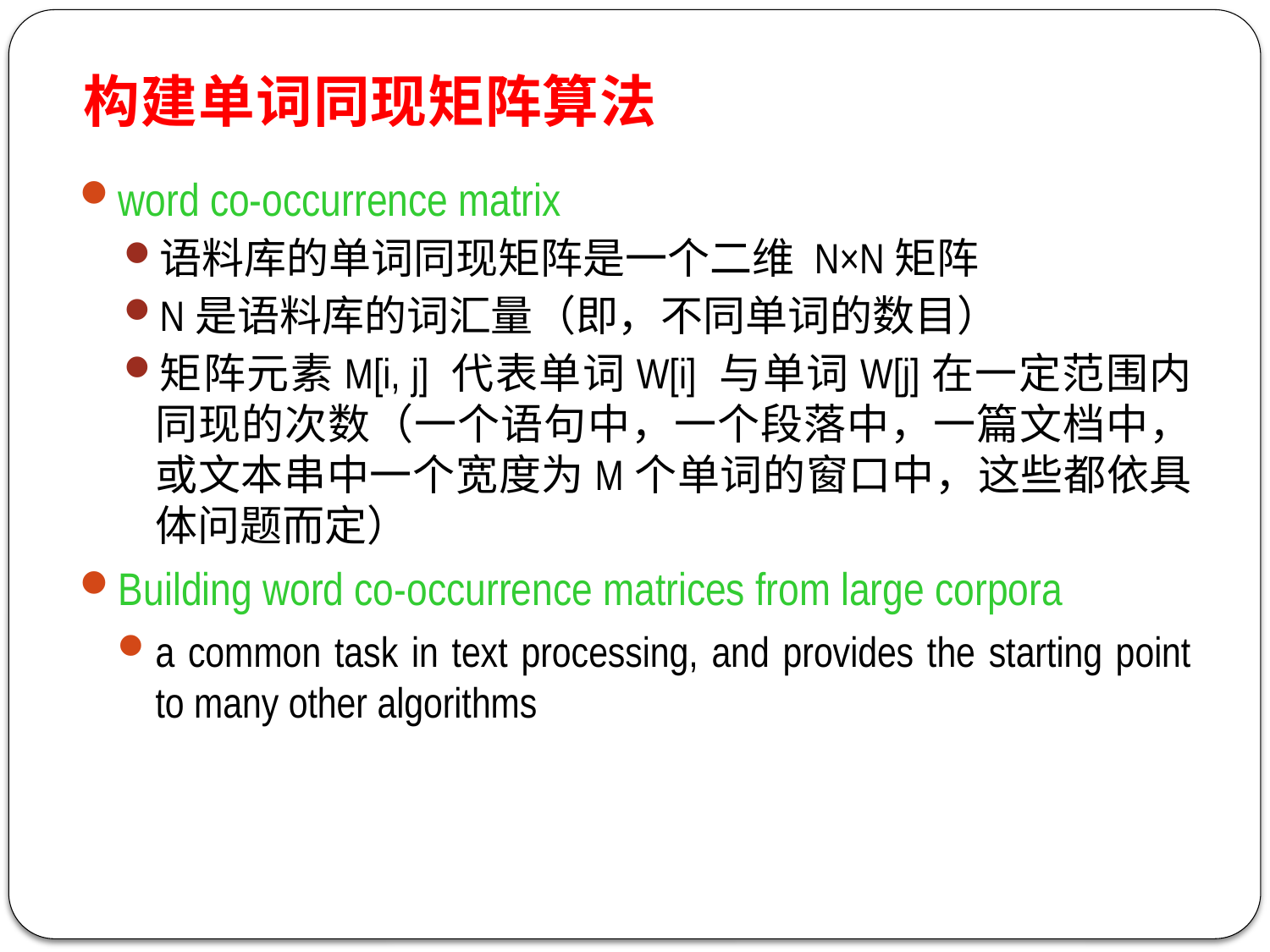

构建单词同现矩阵算法
word co-occurrence matrix
语料库的单词同现矩阵是一个二维 N×N矩阵
N是语料库的词汇量（即，不同单词的数目）
矩阵元素M[i, j] 代表单词W[i] 与单词W[j]在一定范围内同现的次数（一个语句中，一个段落中，一篇文档中，或文本串中一个宽度为M个单词的窗口中，这些都依具体问题而定）
Building word co-occurrence matrices from large corpora
a common task in text processing, and provides the starting point to many other algorithms